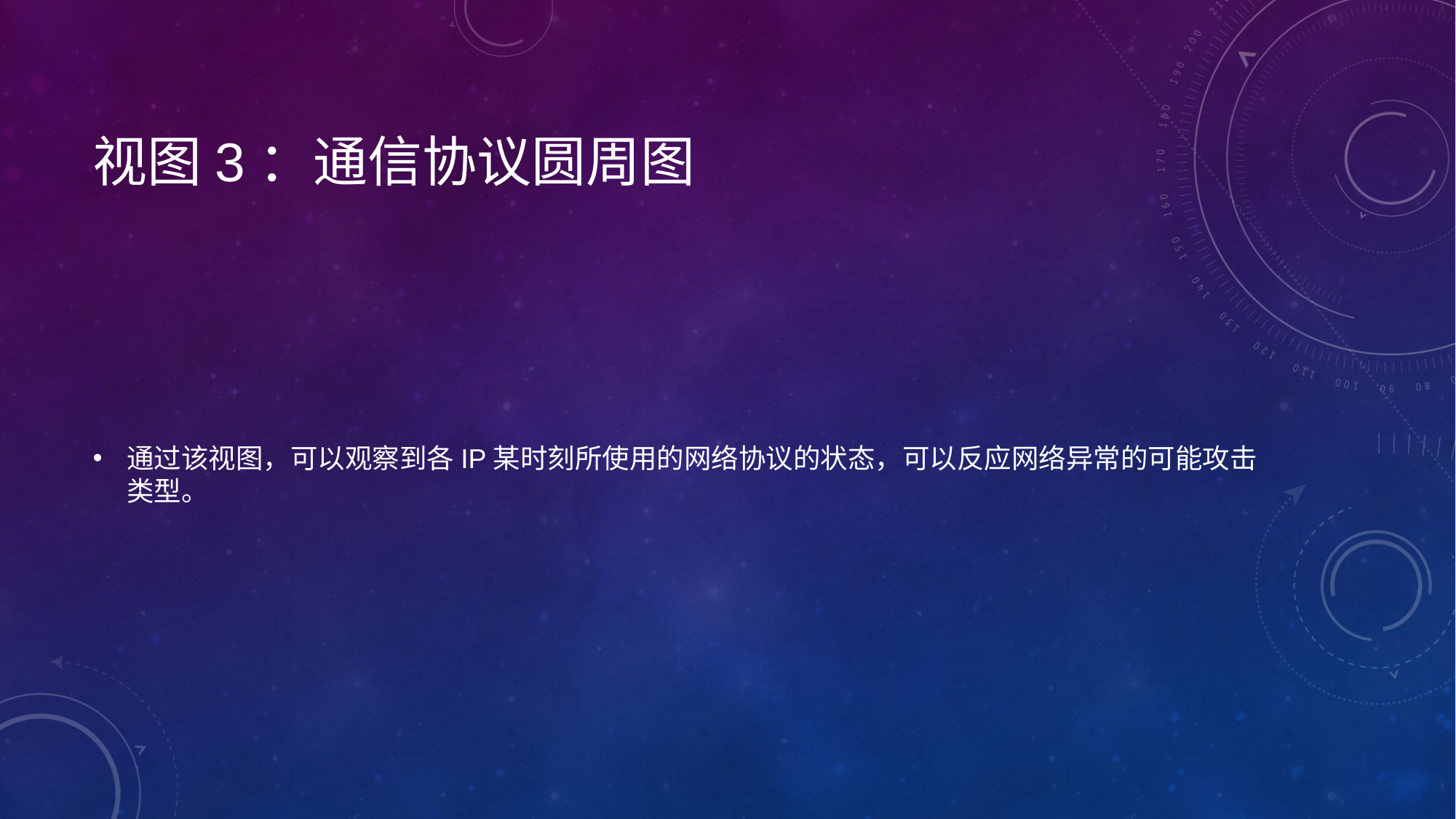

# 视图3：通信协议圆周图
通过该视图，可以观察到各IP某时刻所使用的网络协议的状态，可以反应网络异常的可能攻击类型。